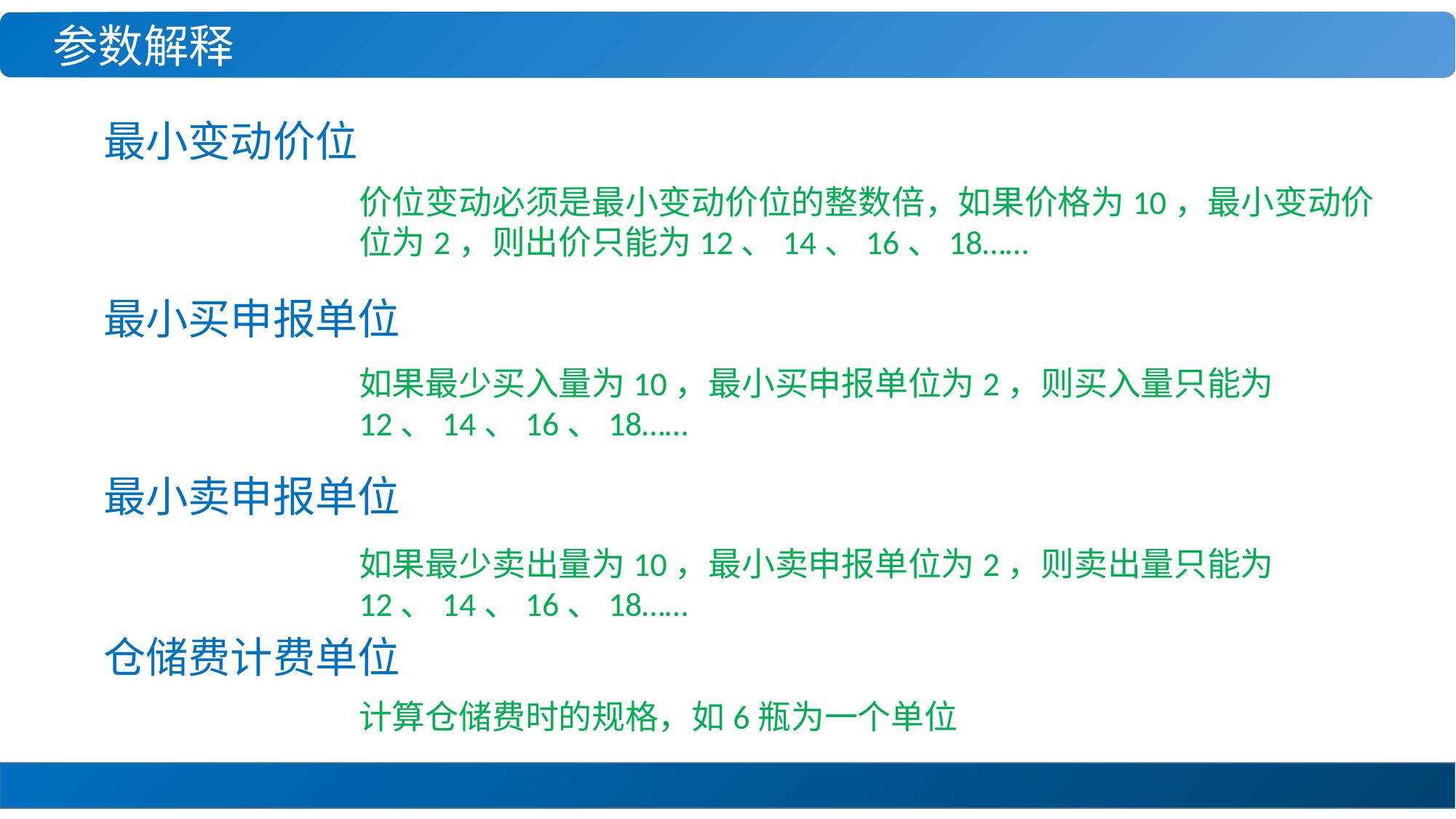

参数解释

最小变动价位
价位变动必须是最小变动价位的整数倍，如果价格为10，最小变动价位为2，则出价只能为12、14、16、18……
最小买申报单位
如果最少买入量为10，最小买申报单位为2，则买入量只能为12、14、16、18……

最小卖申报单位
如果最少卖出量为10，最小卖申报单位为2，则卖出量只能为12、14、16、18……
仓储费计费单位
计算仓储费时的规格，如6瓶为一个单位